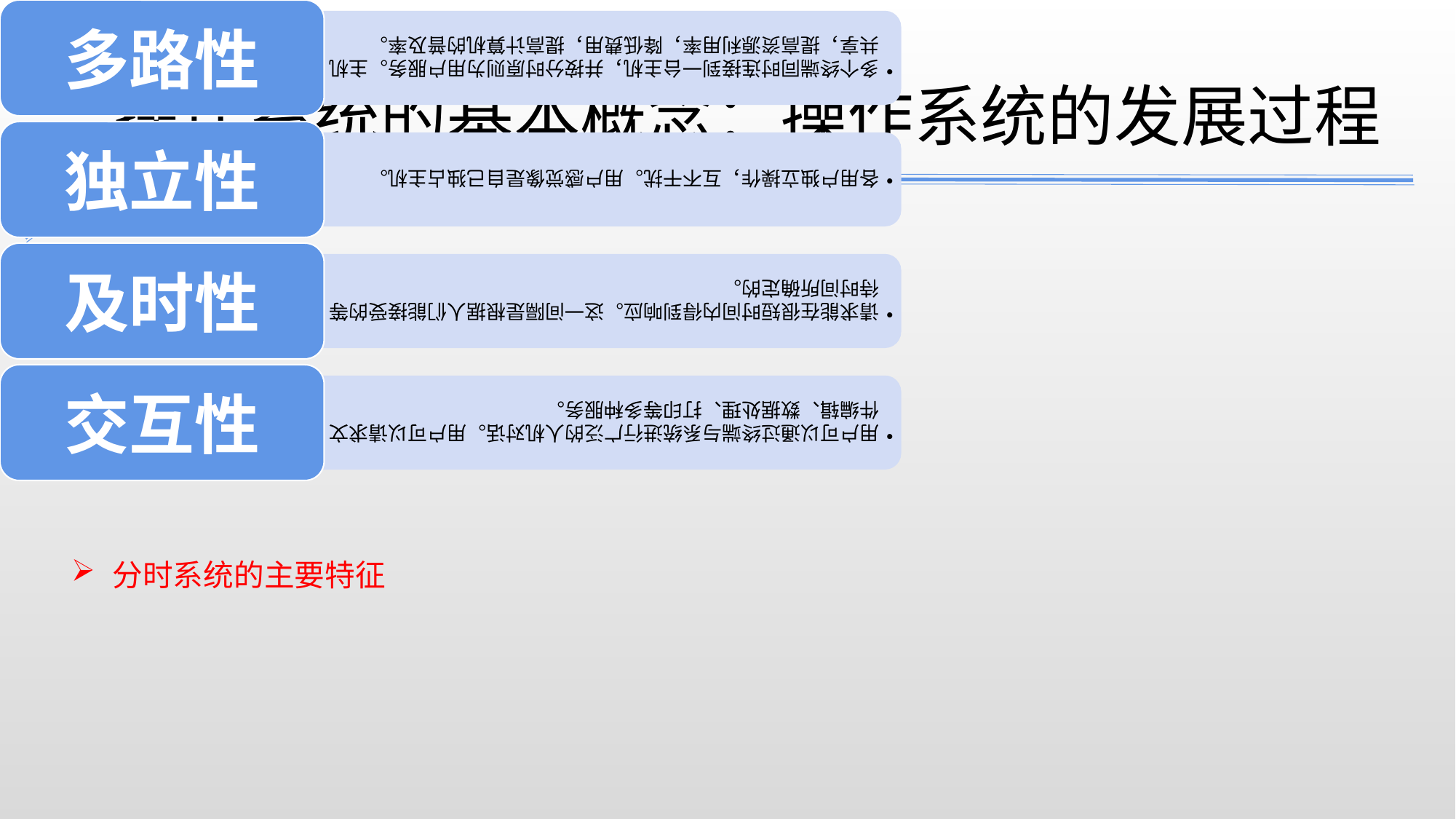

操作系统的基本概念：操作系统的发展过程
多个终端同时连接到一台主机，并按分时原则为用户服务。主机共享，提高资源利用率，降低费用，提高计算机的普及率。
多路性
各用户独立操作，互不干扰。用户感觉像是自己独占主机。
独立性
请求能在很短时间内得到响应。这一间隔是根据人们能接受的等待时间所确定的。
及时性
用户可以通过终端与系统进行广泛的人机对话。用户可以请求文件编辑、数据处理、打印等多种服务。
交互性
阶段4：
分时系统
分时系统的主要特征